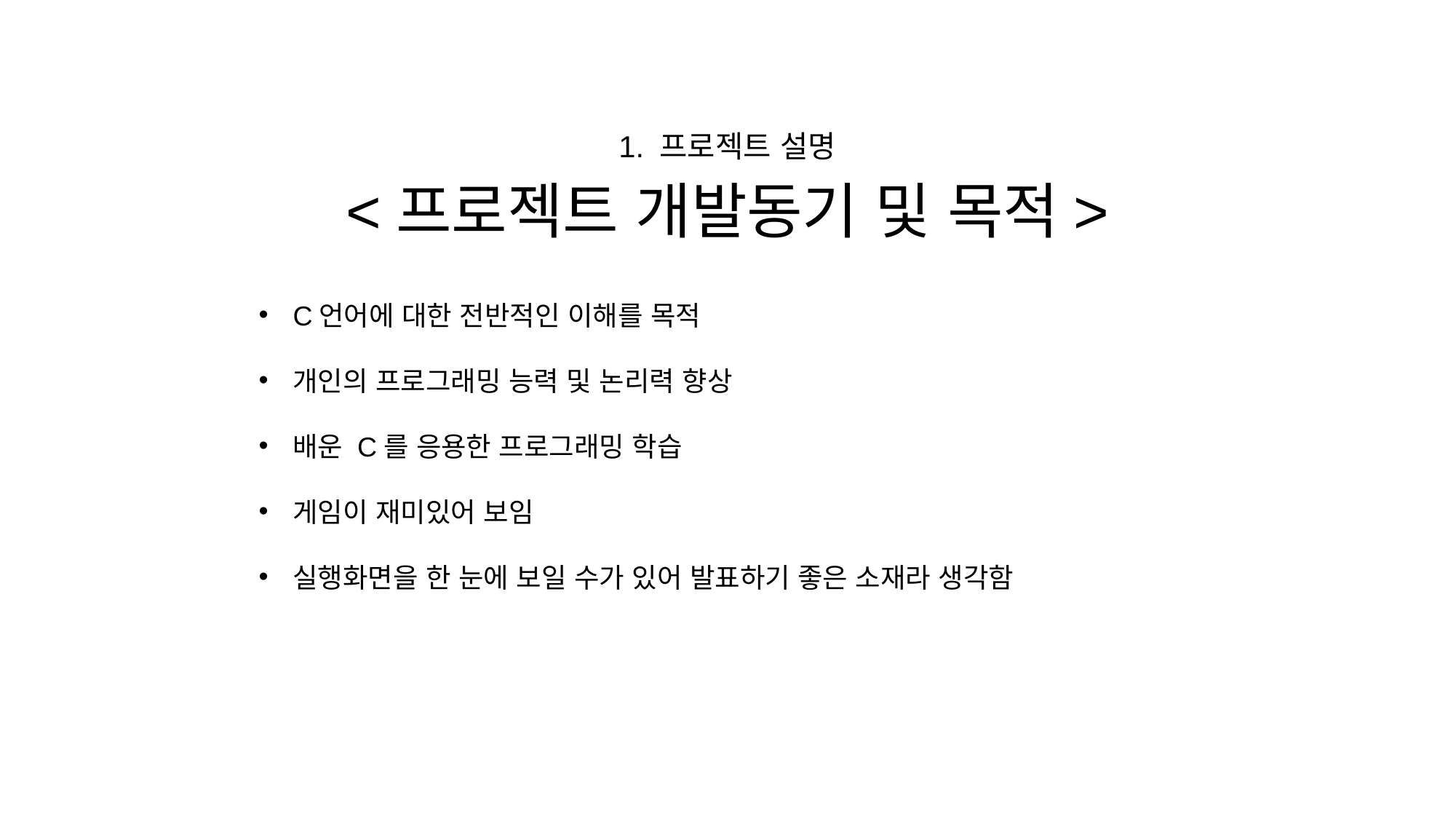

1. 프로젝트 설명
# <프로젝트 개발동기 및 목적>
C언어에 대한 전반적인 이해를 목적

개인의 프로그래밍 능력 및 논리력 향상

배운 C를 응용한 프로그래밍 학습

게임이 재미있어 보임

실행화면을 한 눈에 보일 수가 있어 발표하기 좋은 소재라 생각함